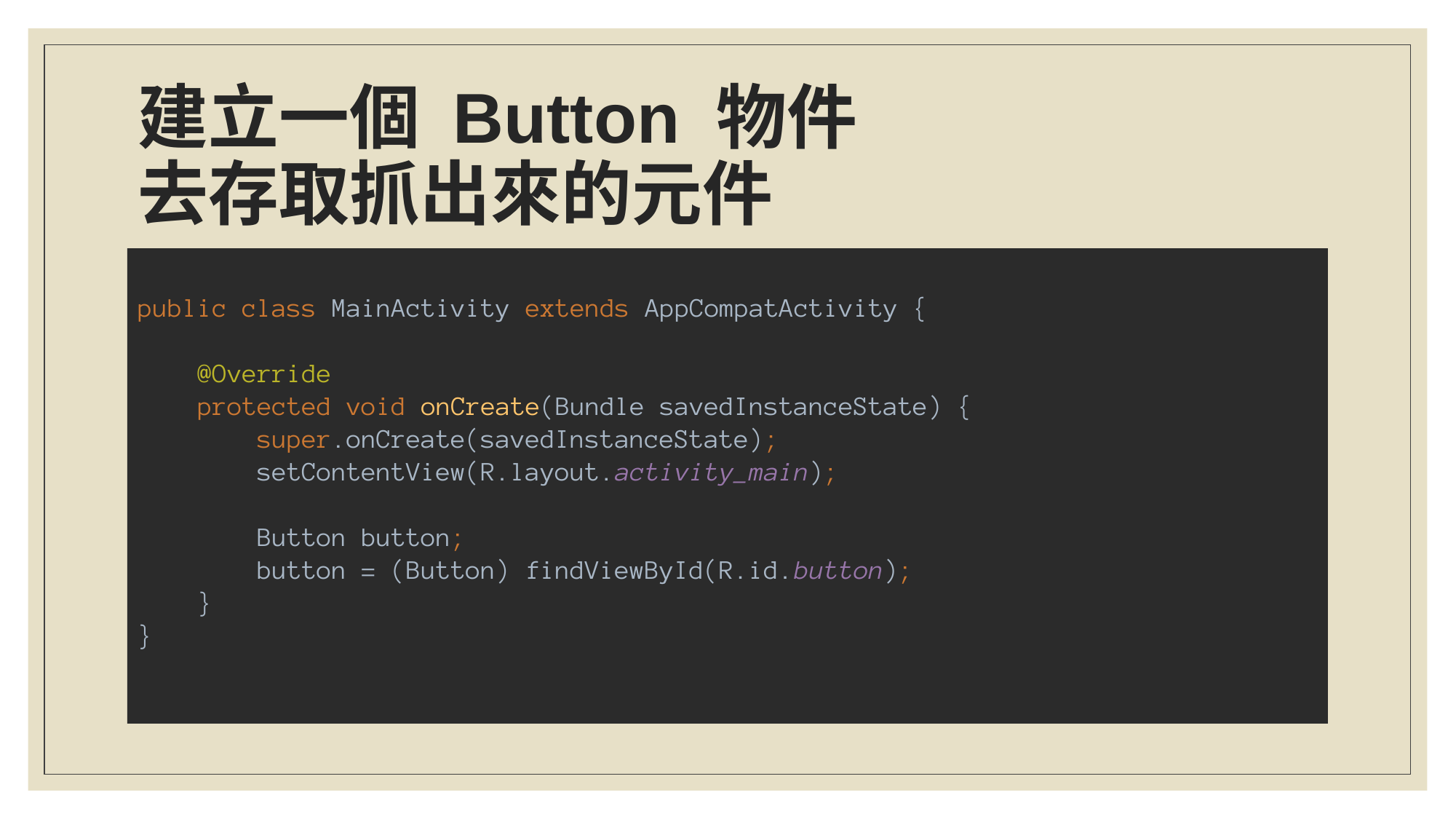

# 建立一個 Button 物件 去存取抓出來的元件
public class MainActivity extends AppCompatActivity {
    @Override
    protected void onCreate(Bundle savedInstanceState) {
        super.onCreate(savedInstanceState);
        setContentView(R.layout.activity_main);
        Button button;
        button = (Button) findViewById(R.id.button);
    }
}